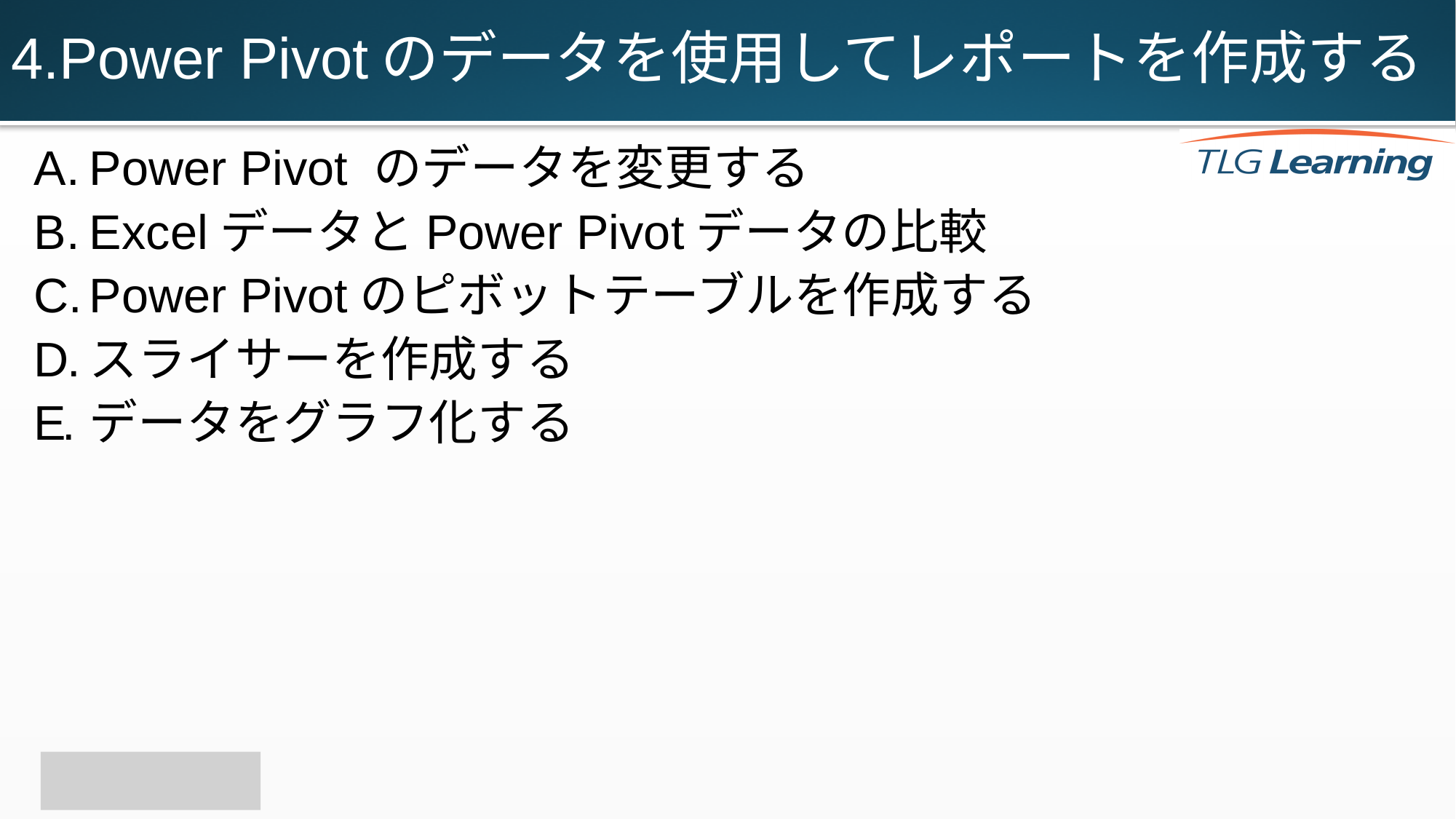

# 4.Power Pivotのデータを使用してレポートを作成する
Power Pivot のデータを変更する
ExcelデータとPower Pivotデータの比較
Power Pivotのピボットテーブルを作成する
スライサーを作成する
データをグラフ化する